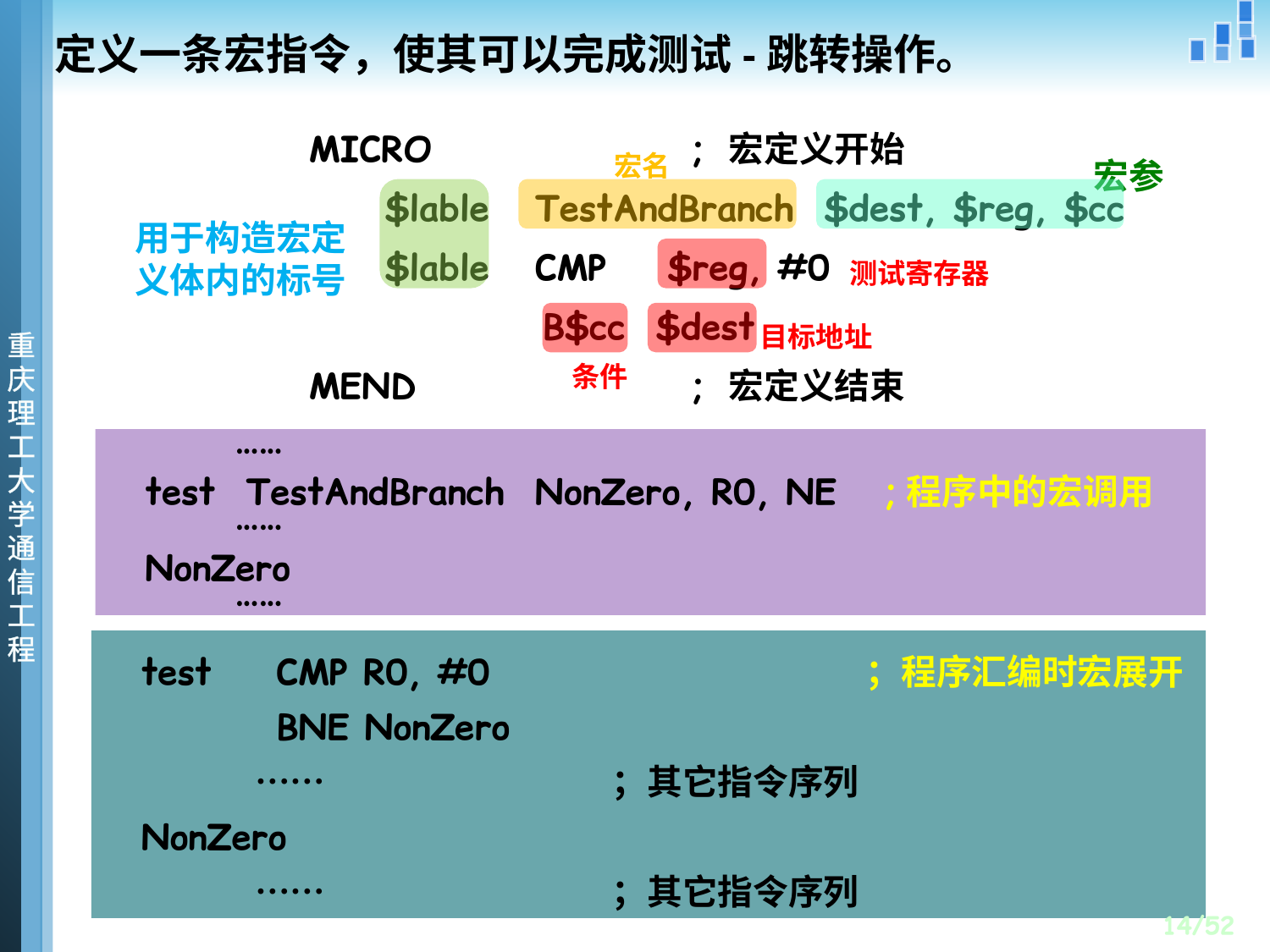

定义一条宏指令，使其可以完成测试-跳转操作。
 		MICRO	          	; 宏定义开始
   		     $lable   TestAndBranch  $dest, $reg, $cc
    		     $lable   CMP    $reg, #0
 	      	     	       B$cc  $dest
		MEND              	; 宏定义结束
宏名
宏参

用于构造宏定义体内的标号

测试寄存器

目标地址
条件
	……
test  TestAndBranch  NonZero, R0, NE   ;程序中的宏调用
	……
NonZero
	……
test 	   CMP R0, #0			；程序汇编时宏展开
	   BNE NonZero
	   ……			；其它指令序列
NonZero
	   ……			；其它指令序列
14/52